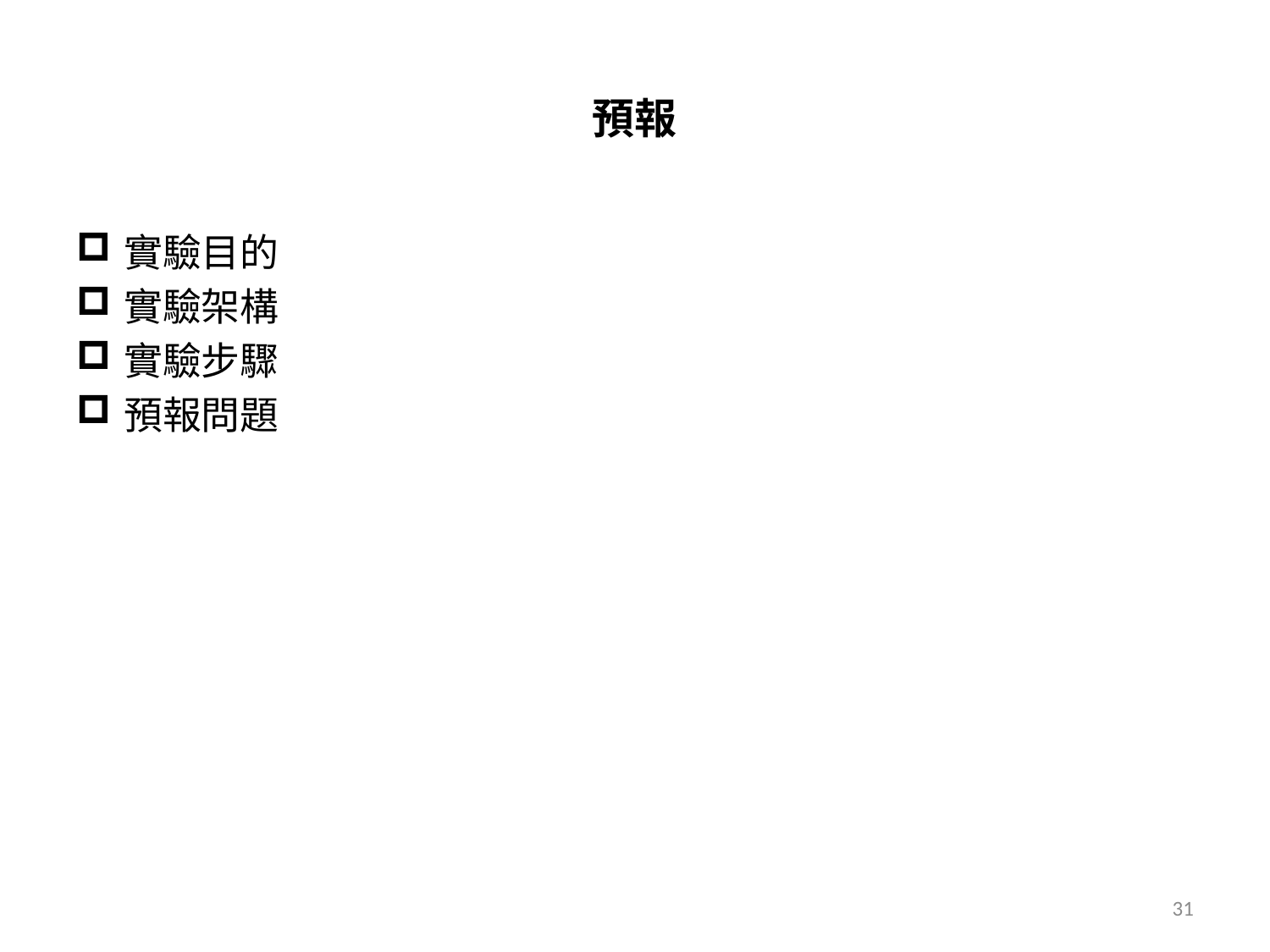

# 預報
實驗目的
實驗架構
實驗步驟
預報問題
31